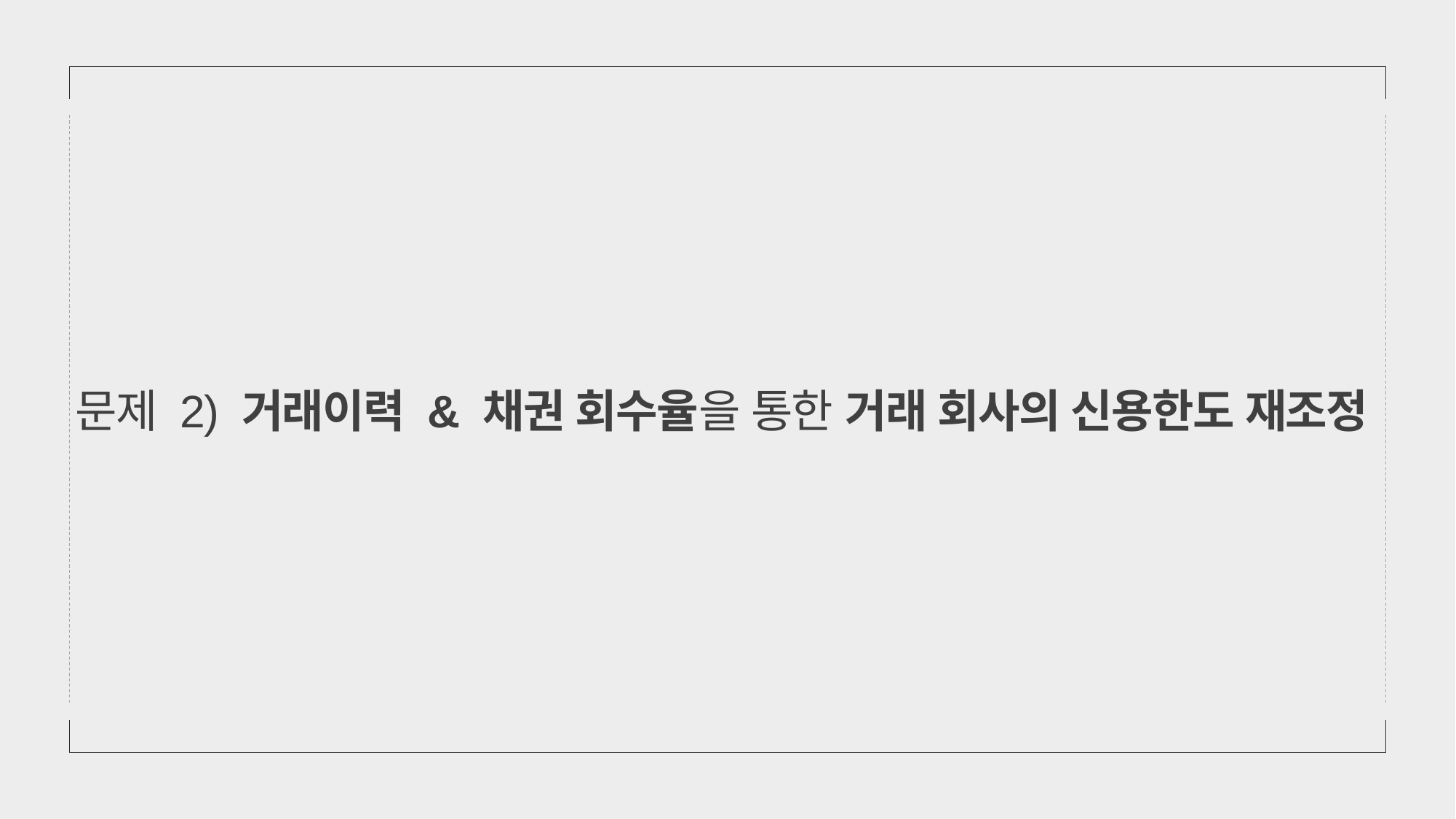

문제 2) 거래이력 & 채권 회수율을 통한 거래 회사의 신용한도 재조정